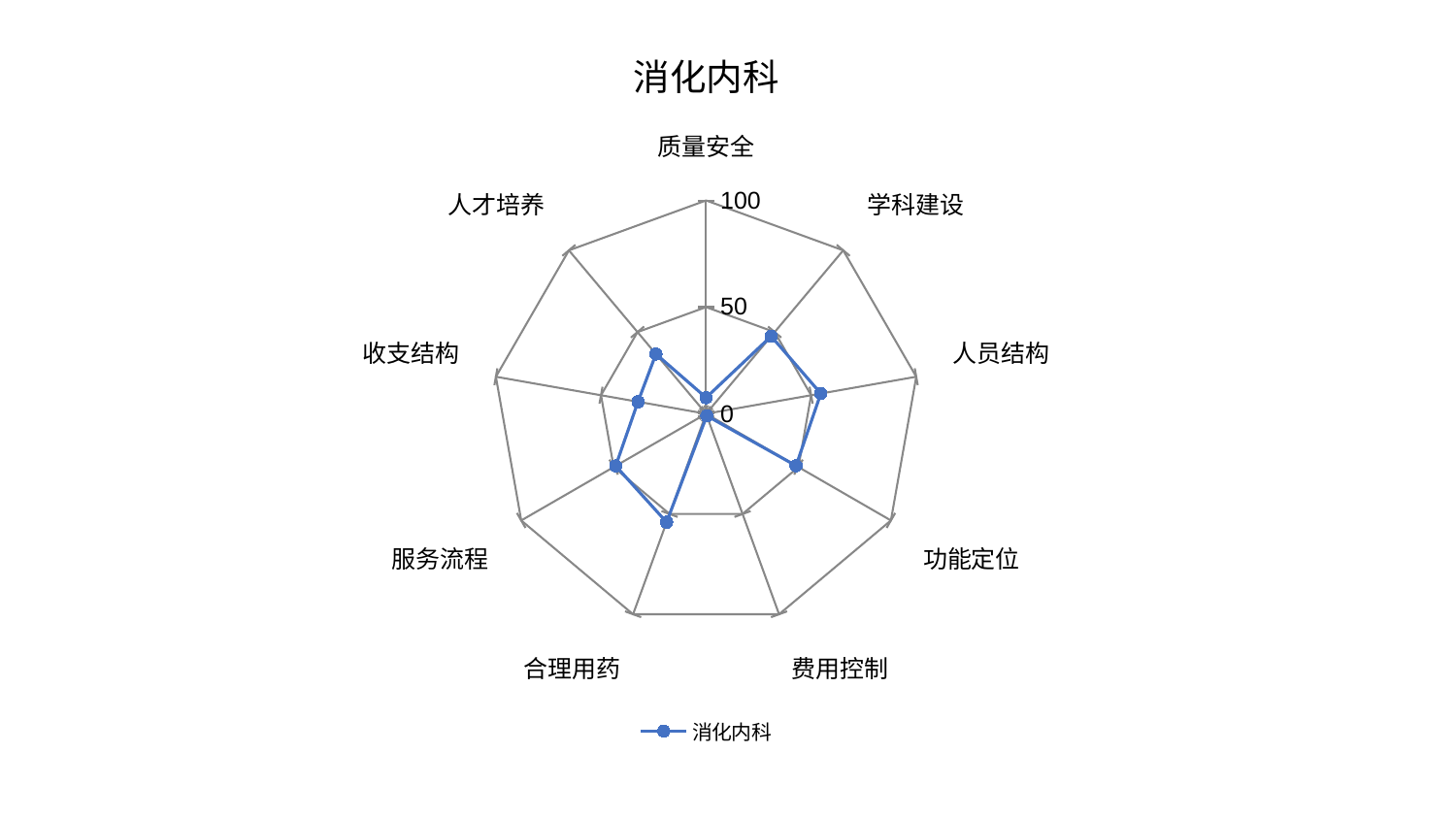

### Chart: 消化内科

| Category | 消化内科 |
|---|---|
| 质量安全 | 7.547137855185314 |
| 学科建设 | 47.48204624986459 |
| 人员结构 | 54.590605218408356 |
| 功能定位 | 48.69465076522048 |
| 费用控制 | 1.002483383070606 |
| 合理用药 | 54.10698184186542 |
| 服务流程 | 48.89421180684316 |
| 收支结构 | 32.40750847795667 |
| 人才培养 | 36.566153379945824 |
112